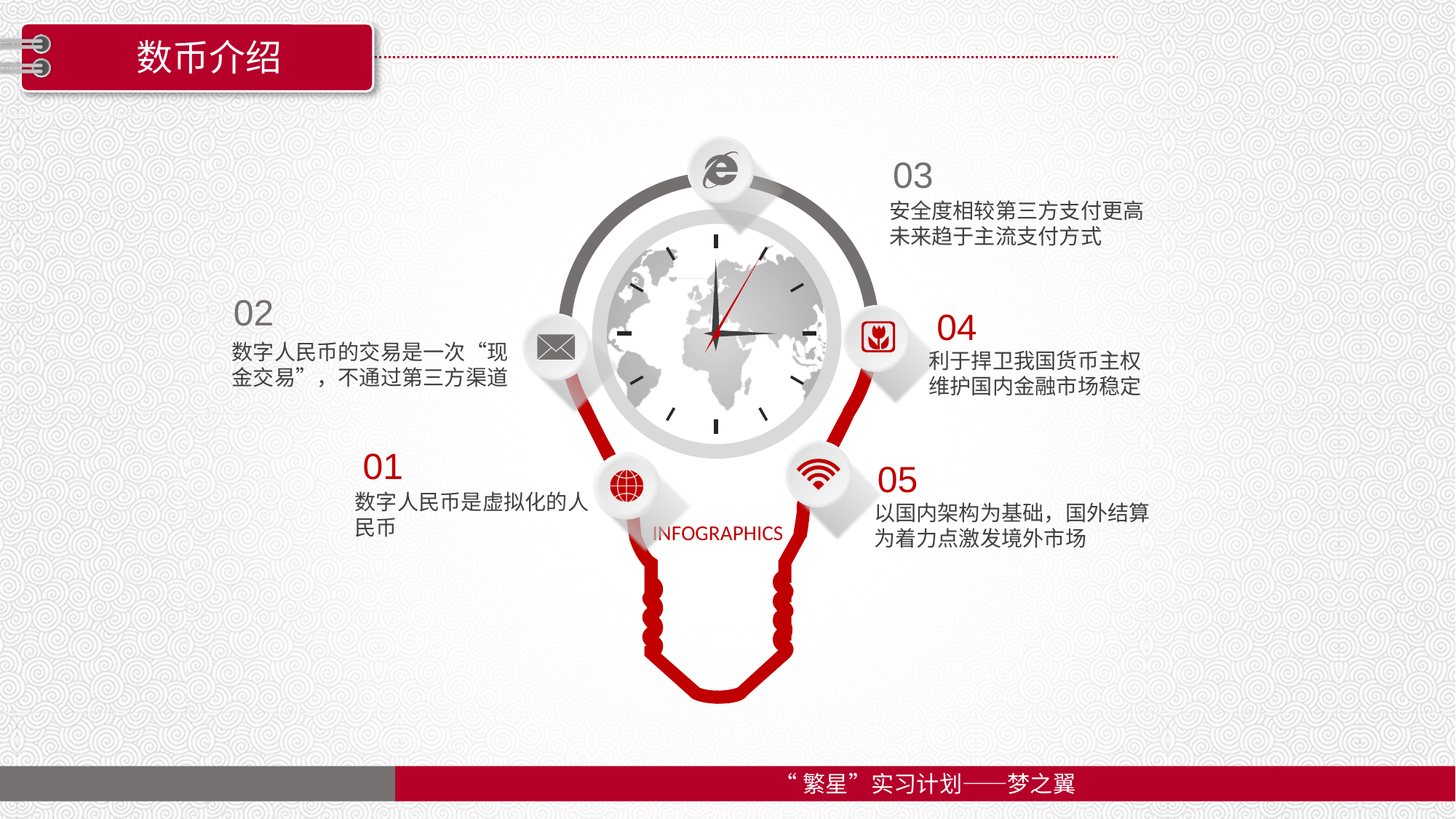

数币介绍

03
安全度相较第三方支付更高
未来趋于主流支付方式

02
数字人民币的交易是一次“现金交易”，不通过第三方渠道
04
利于捍卫我国货币主权
维护国内金融市场稳定

01
数字人民币是虚拟化的人
民币

05
以国内架构为基础，国外结算
为着力点激发境外市场

INFOGRAPHICS